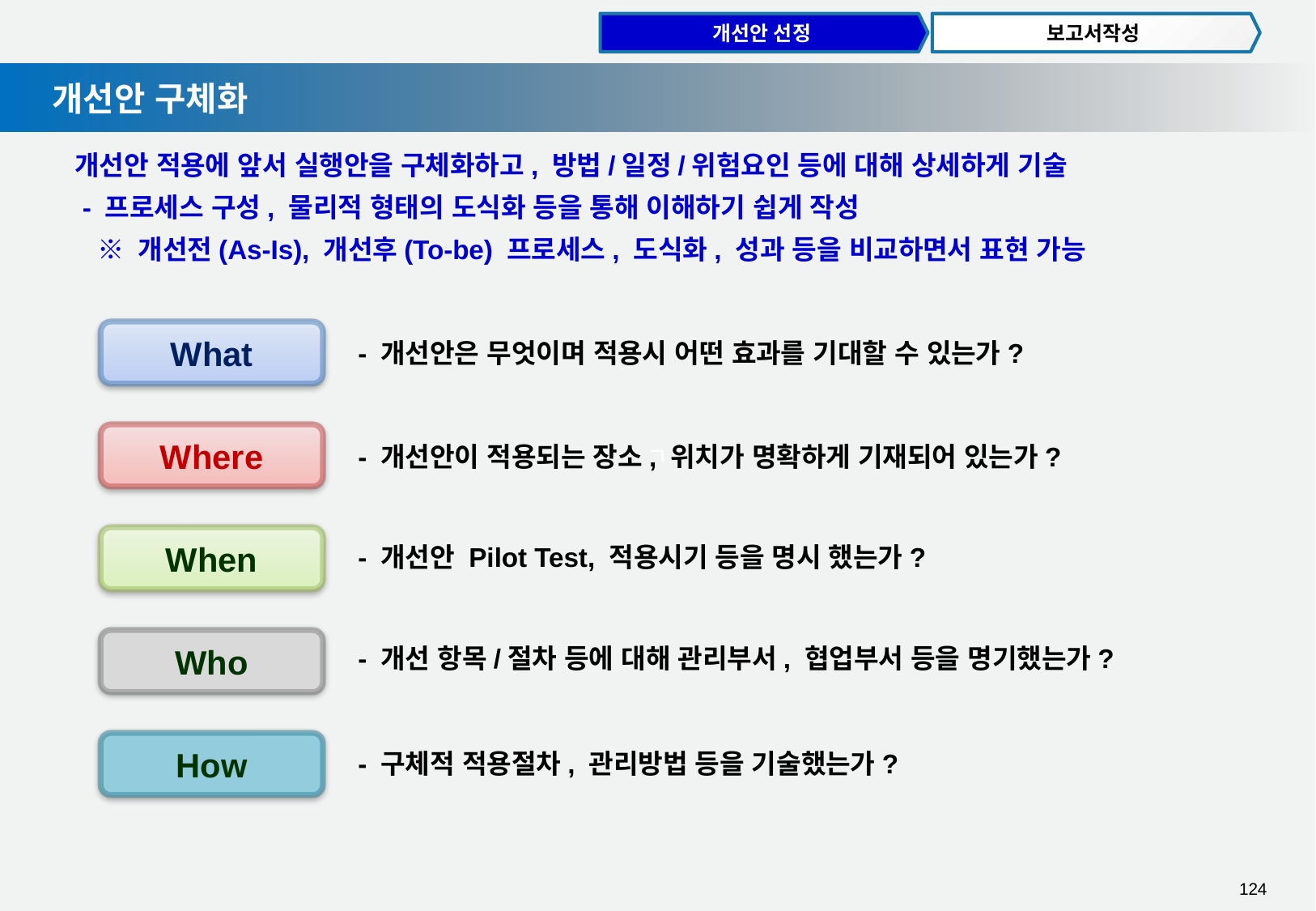

ㄱ
개선안 선정
보고서작성

개선안 구체화
개선안 적용에 앞서 실행안을 구체화하고, 방법/일정/위험요인 등에 대해 상세하게 기술
 - 프로세스 구성, 물리적 형태의 도식화 등을 통해 이해하기 쉽게 작성
   ※ 개선전(As-Is), 개선후(To-be) 프로세스, 도식화, 성과 등을 비교하면서 표현 가능
What
 - 개선안은 무엇이며 적용시 어떤 효과를 기대할 수 있는가?
Where
 - 개선안이 적용되는 장소, 위치가 명확하게 기재되어 있는가?
When
 - 개선안 Pilot Test, 적용시기 등을 명시 했는가?
Who
 - 개선 항목/절차 등에 대해 관리부서, 협업부서 등을 명기했는가?
How
 - 구체적 적용절차, 관리방법 등을 기술했는가?
124